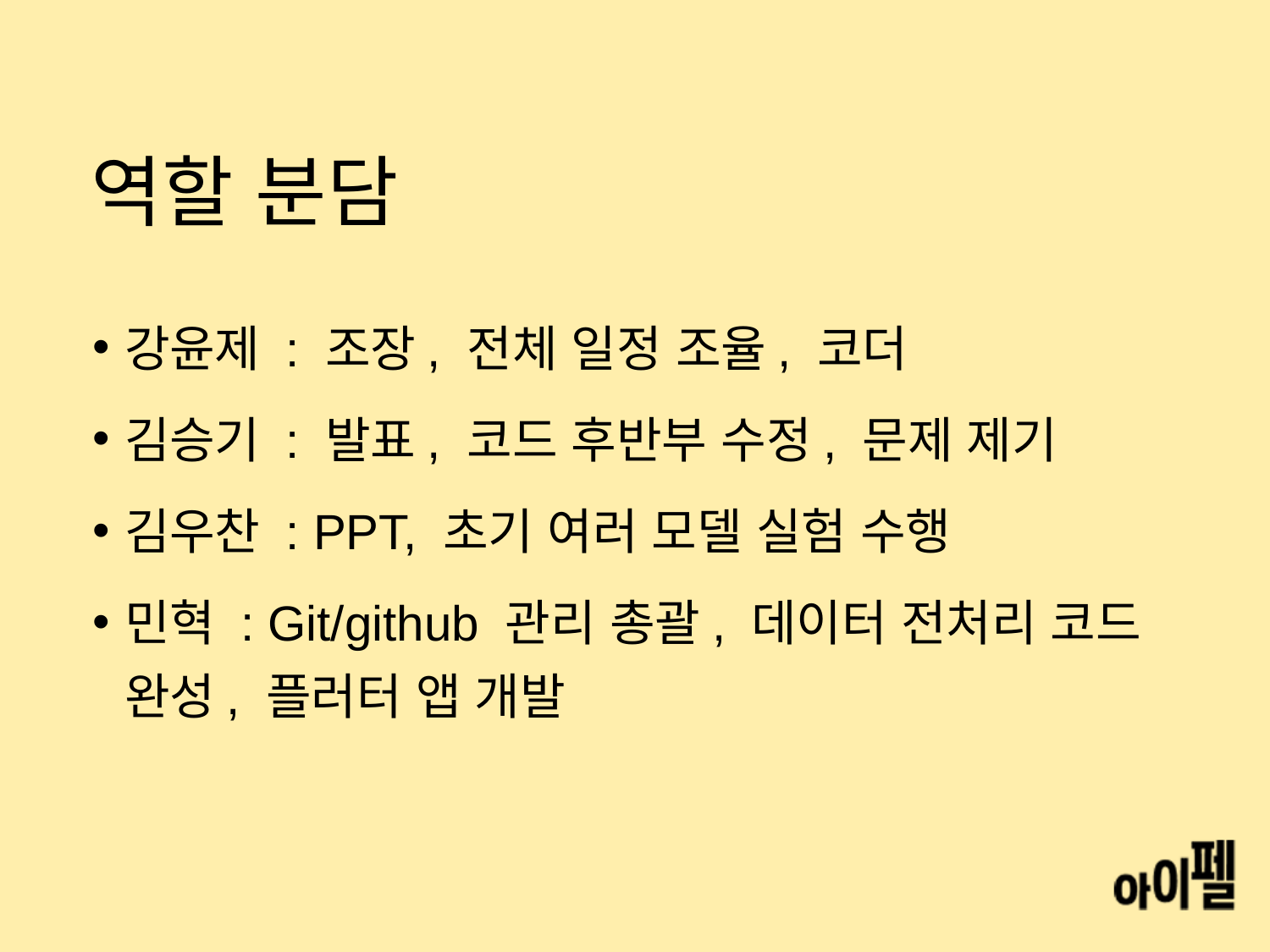

# 역할 분담
강윤제 : 조장, 전체 일정 조율, 코더
김승기 : 발표, 코드 후반부 수정, 문제 제기
김우찬 : PPT, 초기 여러 모델 실험 수행
민혁 : Git/github 관리 총괄, 데이터 전처리 코드 완성, 플러터 앱 개발